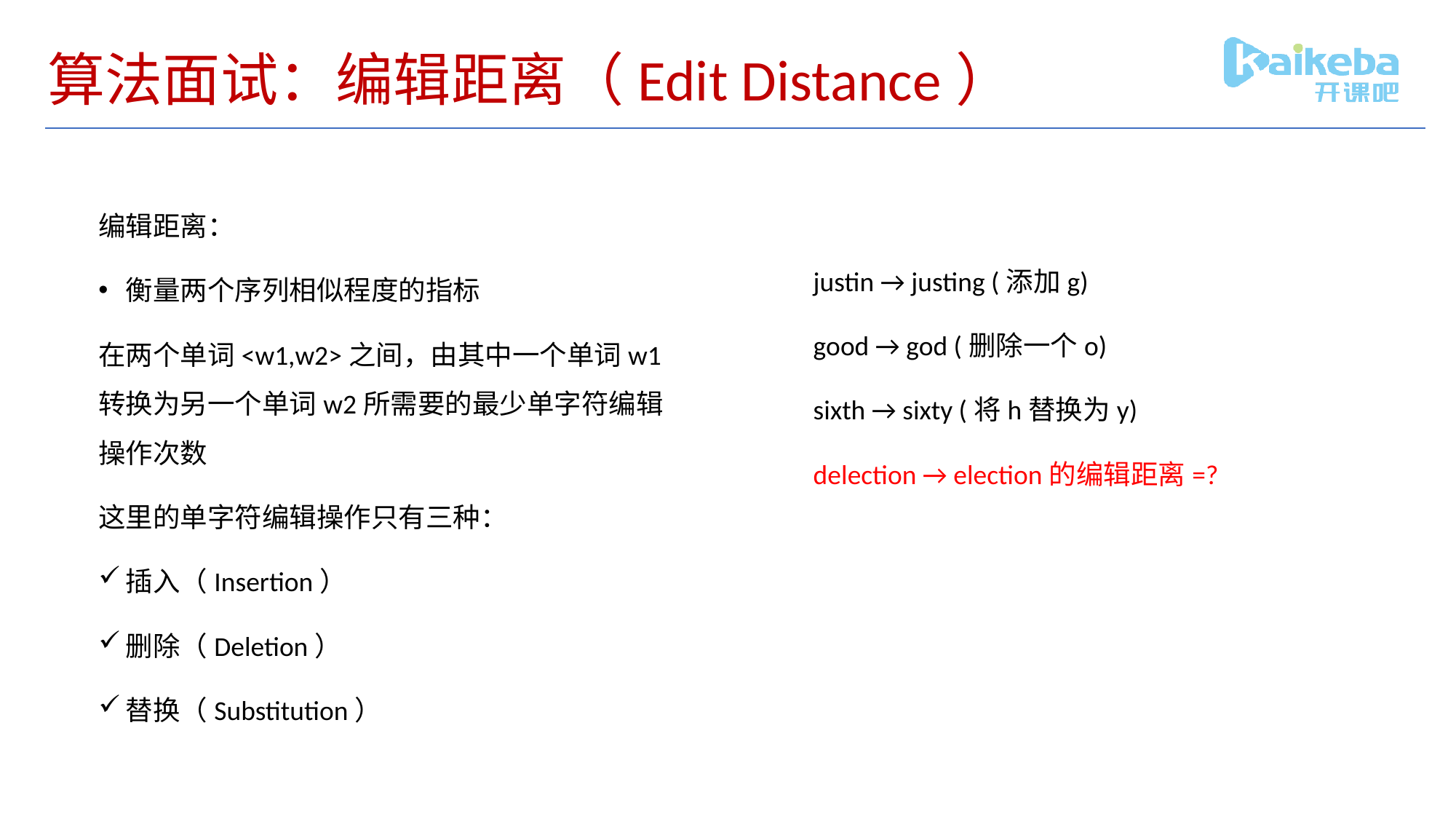

# 算法面试：编辑距离（Edit Distance）
编辑距离：
衡量两个序列相似程度的指标
在两个单词<w1,w2>之间，由其中一个单词w1转换为另一个单词w2所需要的最少单字符编辑操作次数
这里的单字符编辑操作只有三种：
插入（Insertion）
删除（Deletion）
替换（Substitution）

justin → justing (添加g)
good → god (删除一个o)
sixth → sixty (将h替换为y)
delection → election的编辑距离=?